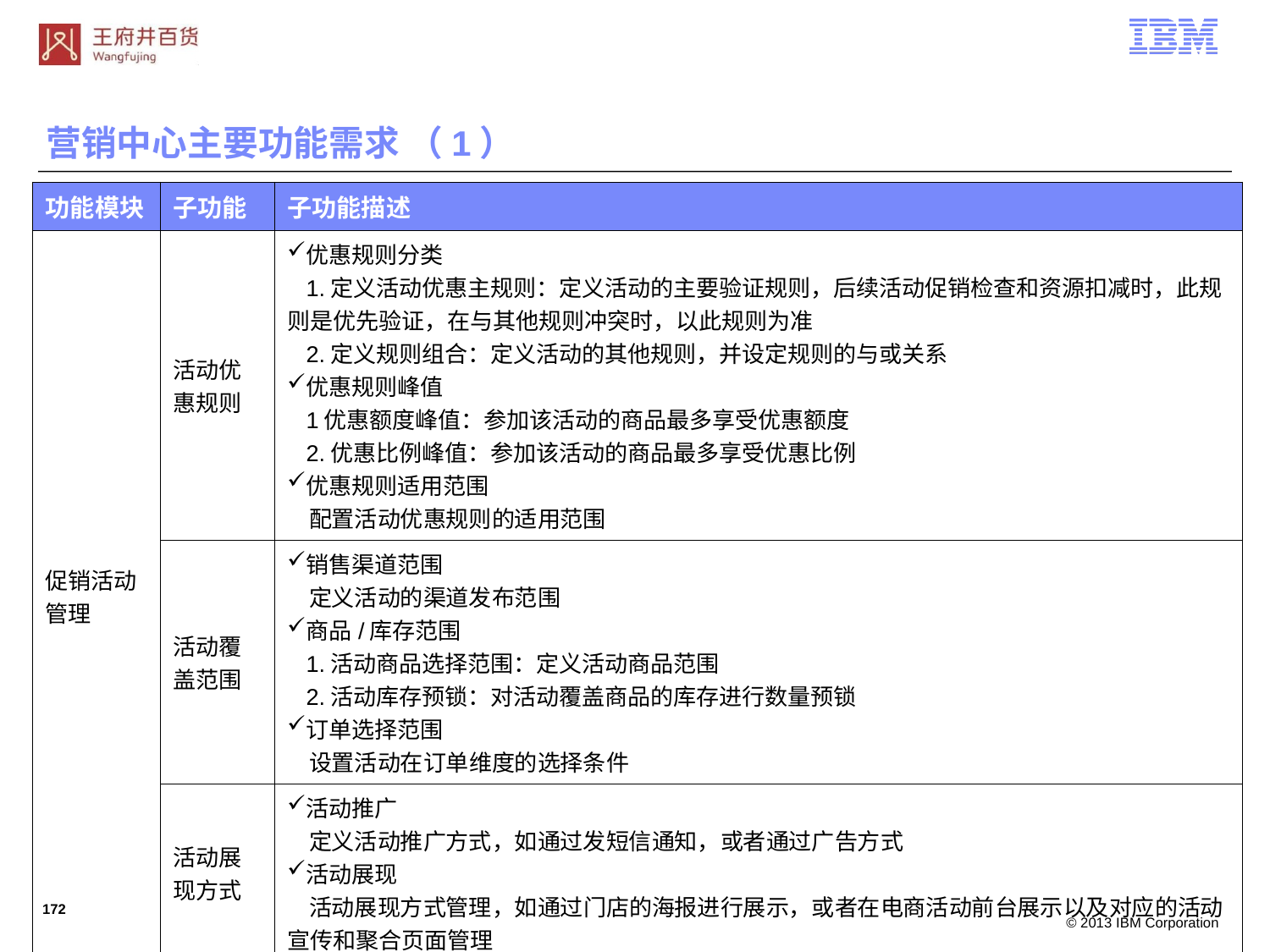

营销中心主要功能需求 （1）
| 功能模块 | 子功能 | 子功能描述 |
| --- | --- | --- |
| 促销活动管理 | 活动优惠规则 | 优惠规则分类 1.定义活动优惠主规则：定义活动的主要验证规则，后续活动促销检查和资源扣减时，此规则是优先验证，在与其他规则冲突时，以此规则为准 2.定义规则组合：定义活动的其他规则，并设定规则的与或关系 优惠规则峰值 1优惠额度峰值：参加该活动的商品最多享受优惠额度 2.优惠比例峰值：参加该活动的商品最多享受优惠比例 优惠规则适用范围 配置活动优惠规则的适用范围 |
|  | 活动覆盖范围 | 销售渠道范围 定义活动的渠道发布范围 商品/库存范围 1.活动商品选择范围：定义活动商品范围 2.活动库存预锁：对活动覆盖商品的库存进行数量预锁 订单选择范围 设置活动在订单维度的选择条件 |
|  | 活动展现方式 | 活动推广 定义活动推广方式，如通过发短信通知，或者通过广告方式 活动展现 活动展现方式管理，如通过门店的海报进行展示，或者在电商活动前台展示以及对应的活动宣传和聚合页面管理 |
172